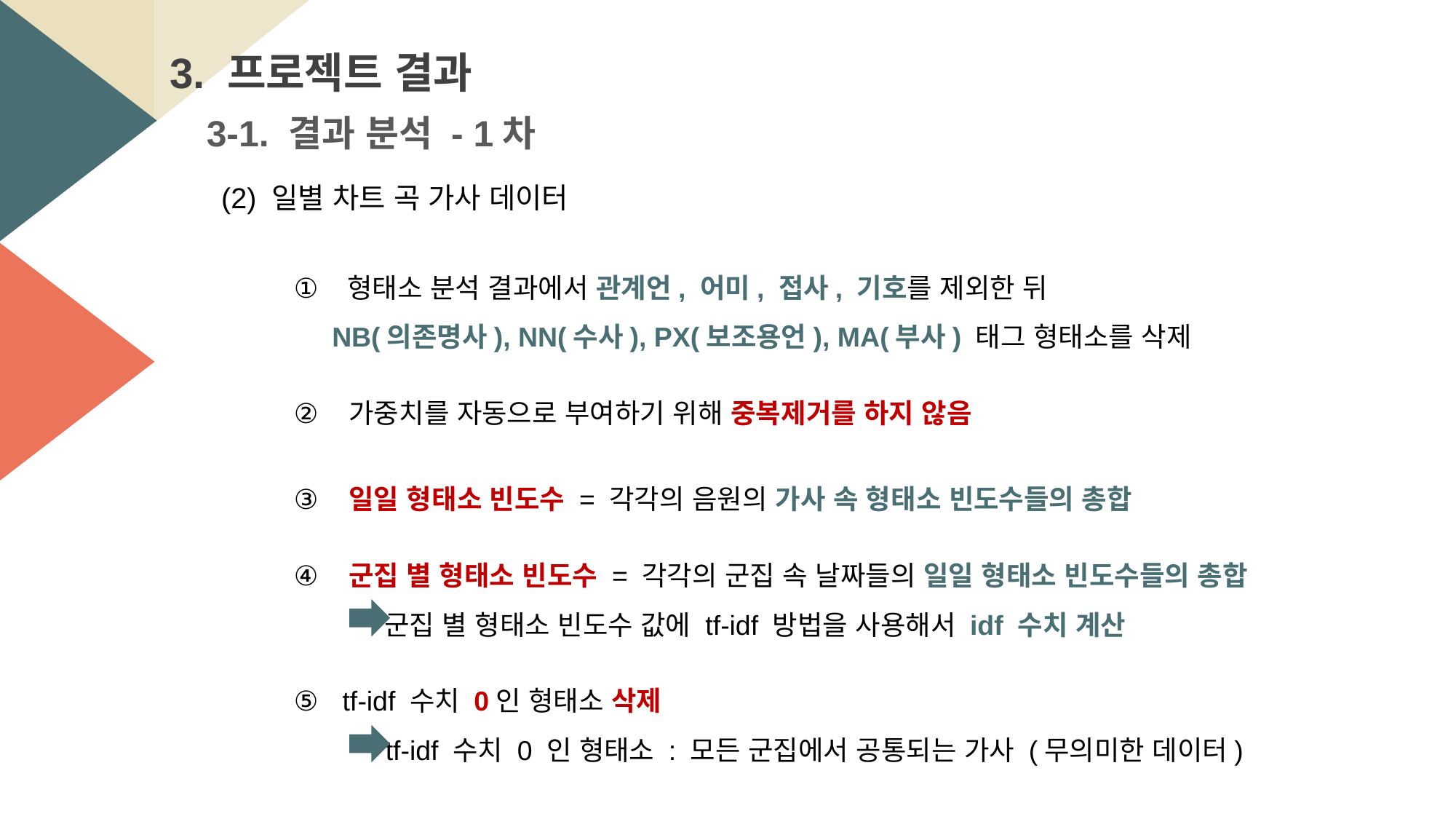

3. 프로젝트 결과
3-1. 결과 분석 - 1차
(2) 일별 차트 곡 가사 데이터
 형태소 분석 결과에서 관계언, 어미, 접사, 기호를 제외한 뒤
     NB(의존명사), NN(수사), PX(보조용언), MA(부사) 태그 형태소를 삭제

 가중치를 자동으로 부여하기 위해 중복제거를 하지 않음
 일일 형태소 빈도수 = 각각의 음원의 가사 속 형태소 빈도수들의 총합

 군집 별 형태소 빈도수 = 각각의 군집 속 날짜들의 일일 형태소 빈도수들의 총합
           군집 별 형태소 빈도수 값에 tf-idf 방법을 사용해서 idf 수치 계산

 tf-idf 수치 0인 형태소 삭제
            tf-idf 수치 0 인 형태소 : 모든 군집에서 공통되는 가사 (무의미한 데이터)